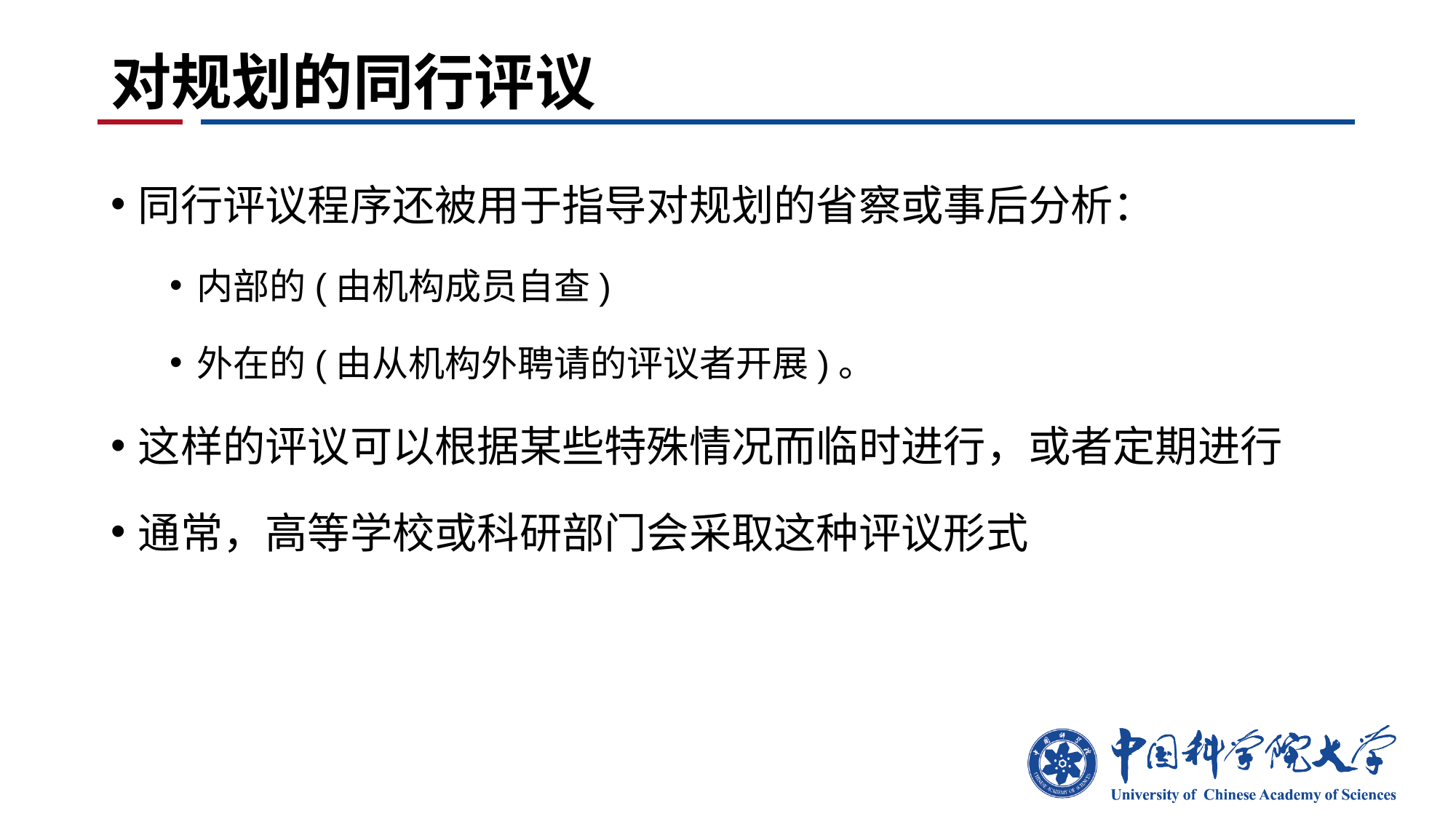

# 对规划的同行评议
同行评议程序还被用于指导对规划的省察或事后分析：
内部的(由机构成员自查)
外在的(由从机构外聘请的评议者开展)。
这样的评议可以根据某些特殊情况而临时进行，或者定期进行
通常，高等学校或科研部门会采取这种评议形式